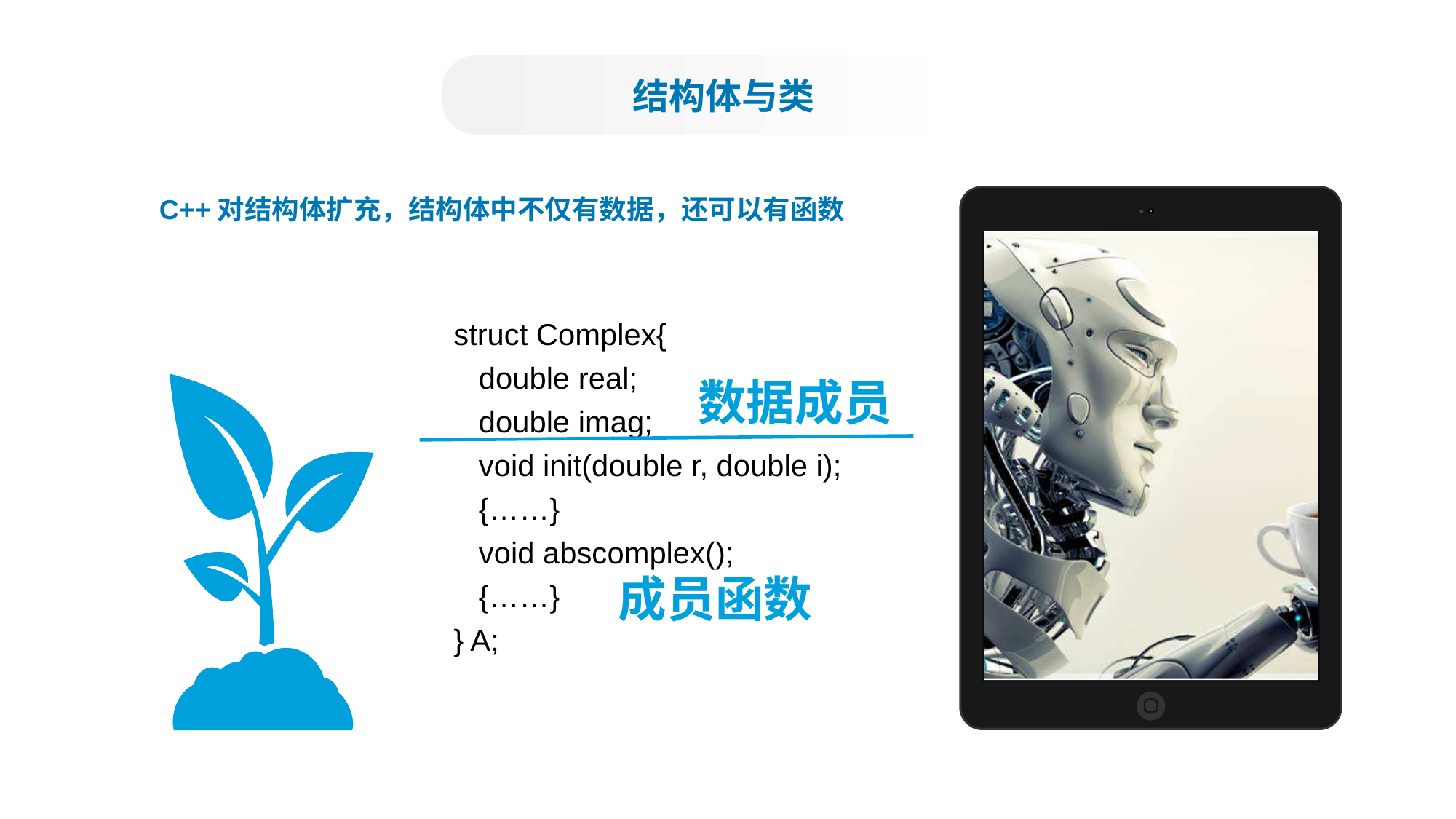

结构体与类

C++对结构体扩充，结构体中不仅有数据，还可以有函数

struct Complex{
   double real;
   double imag;
   void init(double r, double i);
   {……}
   void abscomplex();
   {……}
} A;
数据成员

成员函数